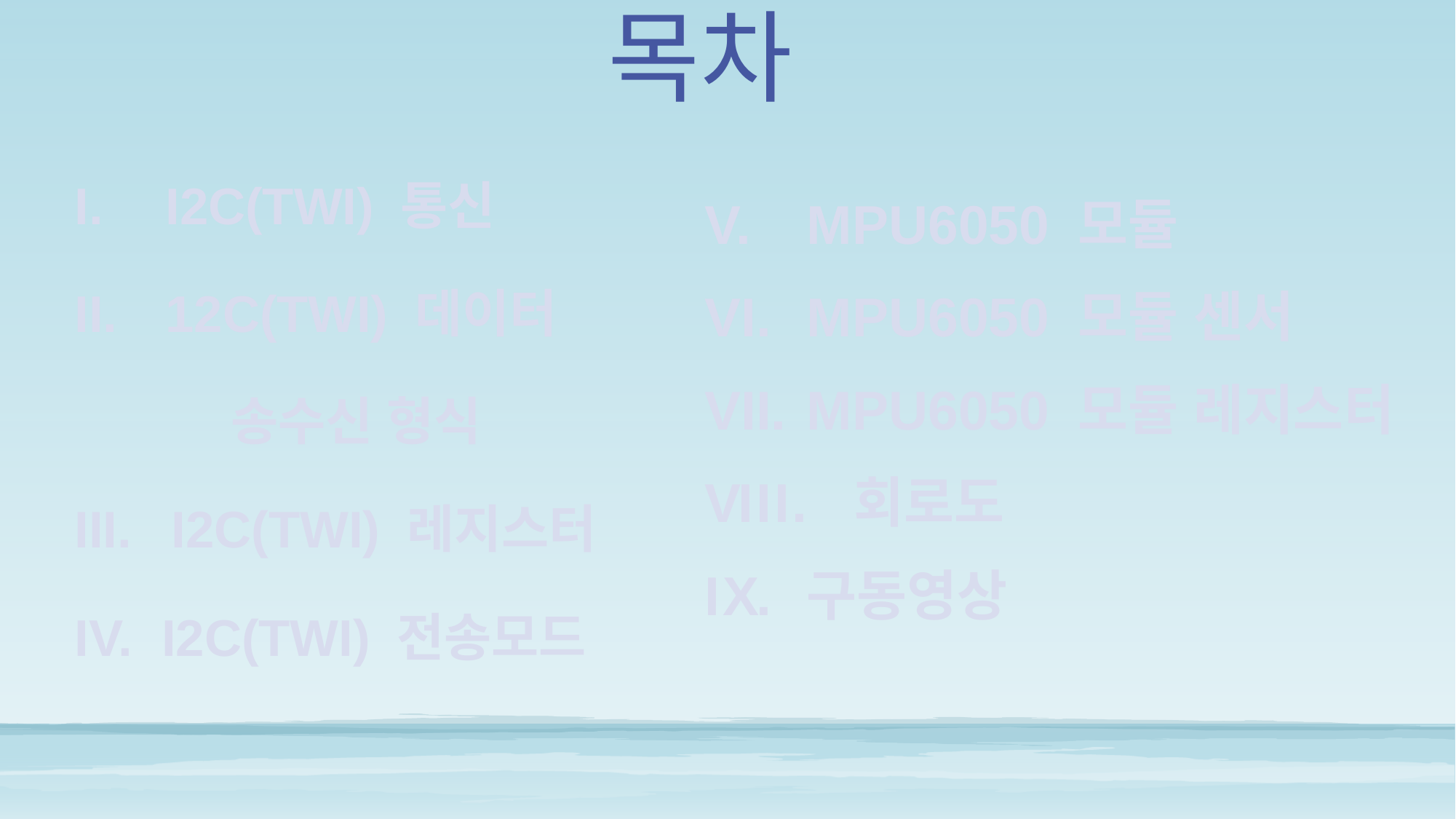

# 목차
   I2C(TWI) 통신
   12C(TWI) 데이터
          송수신 형식
  I2C(TWI) 레지스터
  I2C(TWI) 전송모드
MPU6050 모듈
MPU6050 모듈 센서
MPU6050 모듈 레지스터
  회로도
구동영상